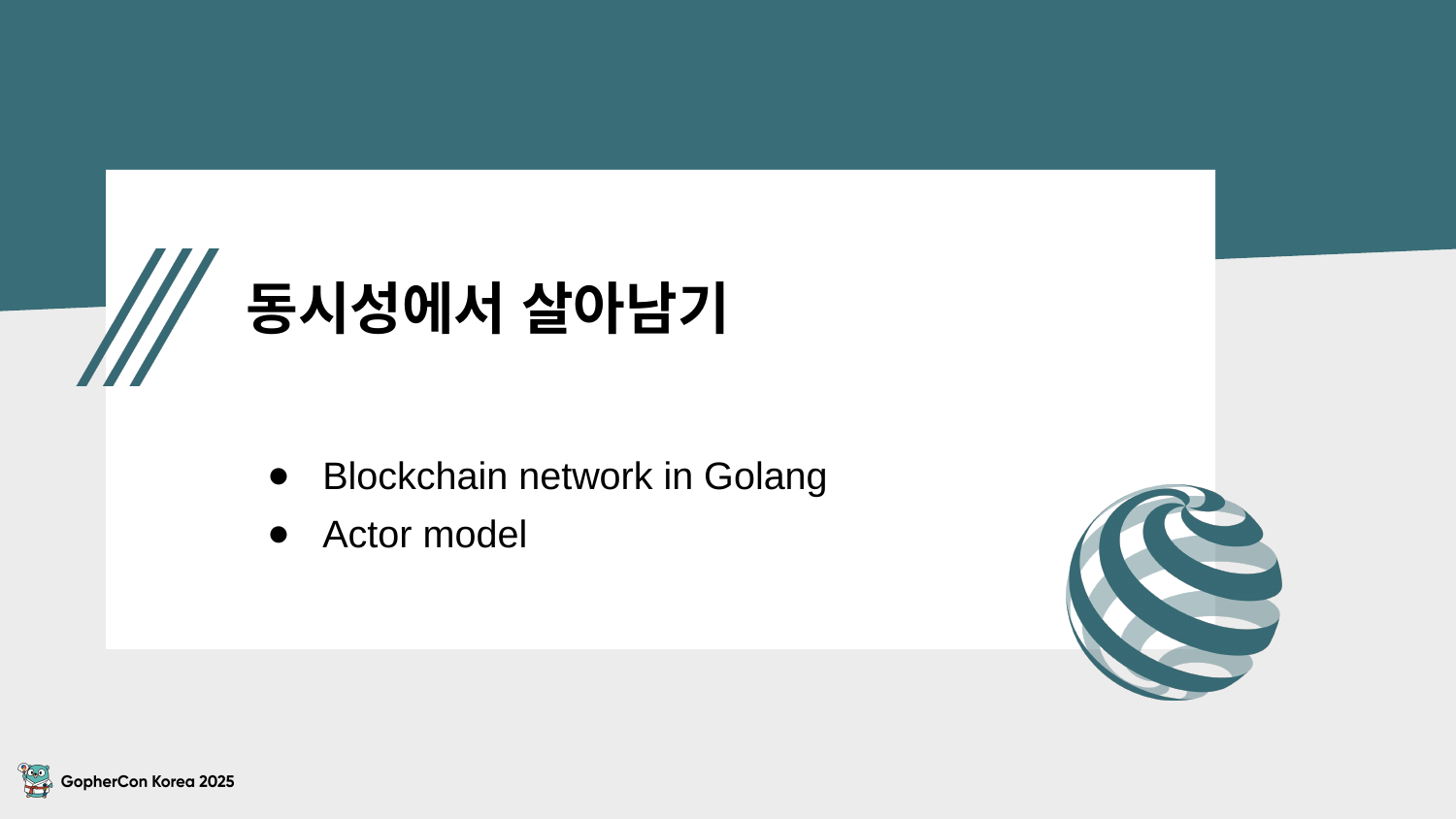

# 동시성에서 살아남기
Blockchain network in Golang

Actor model